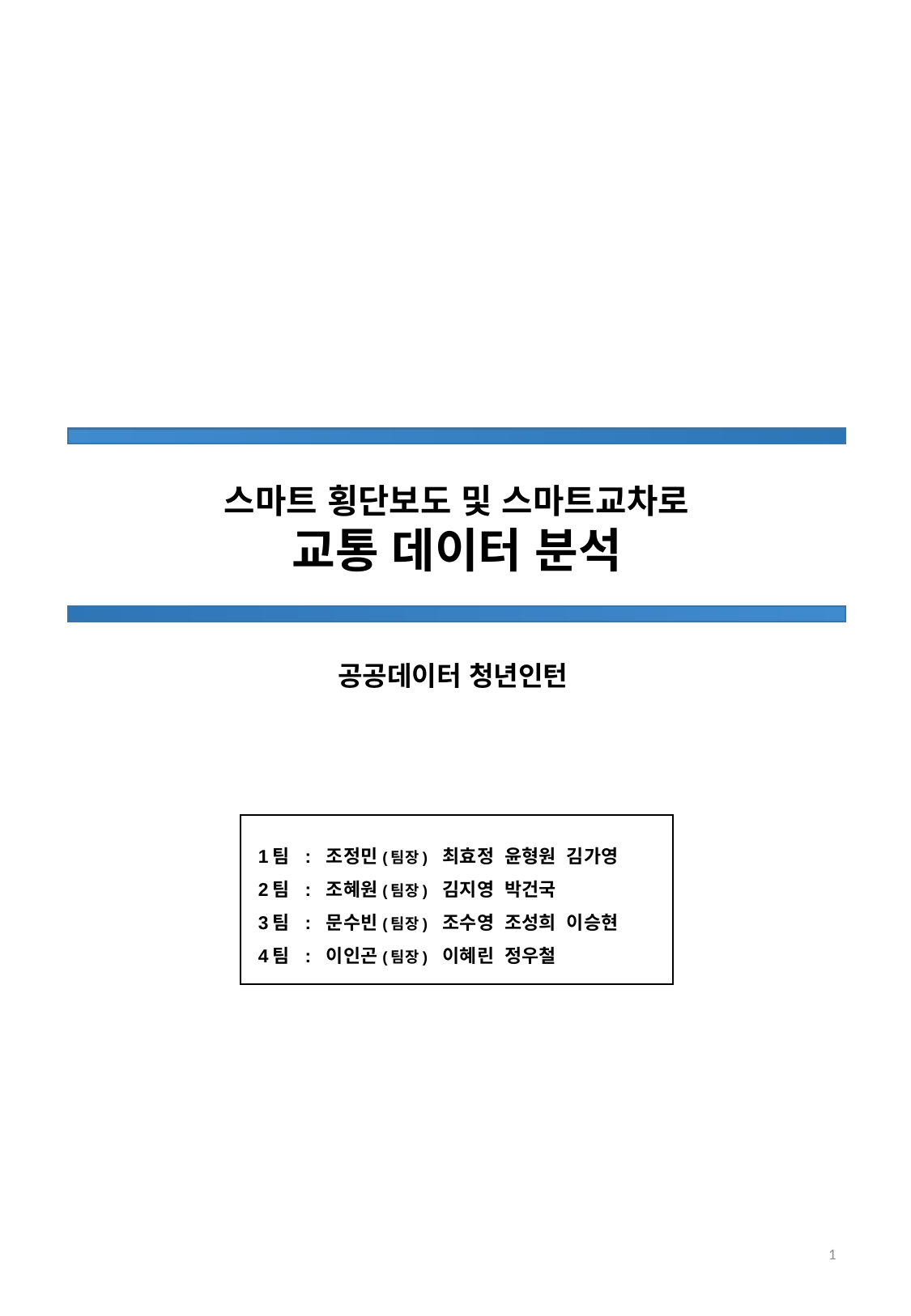

스마트 횡단보도 및 스마트교차로
교통 데이터 분석

공공데이터 청년인턴
 1팀  :  조정민(팀장)  최효정  윤형원  김가영
 2팀  :  조혜원(팀장)  김지영  박건국
 3팀  :  문수빈(팀장)  조수영  조성희  이승현
 4팀  :  이인곤(팀장)  이혜린  정우철
1